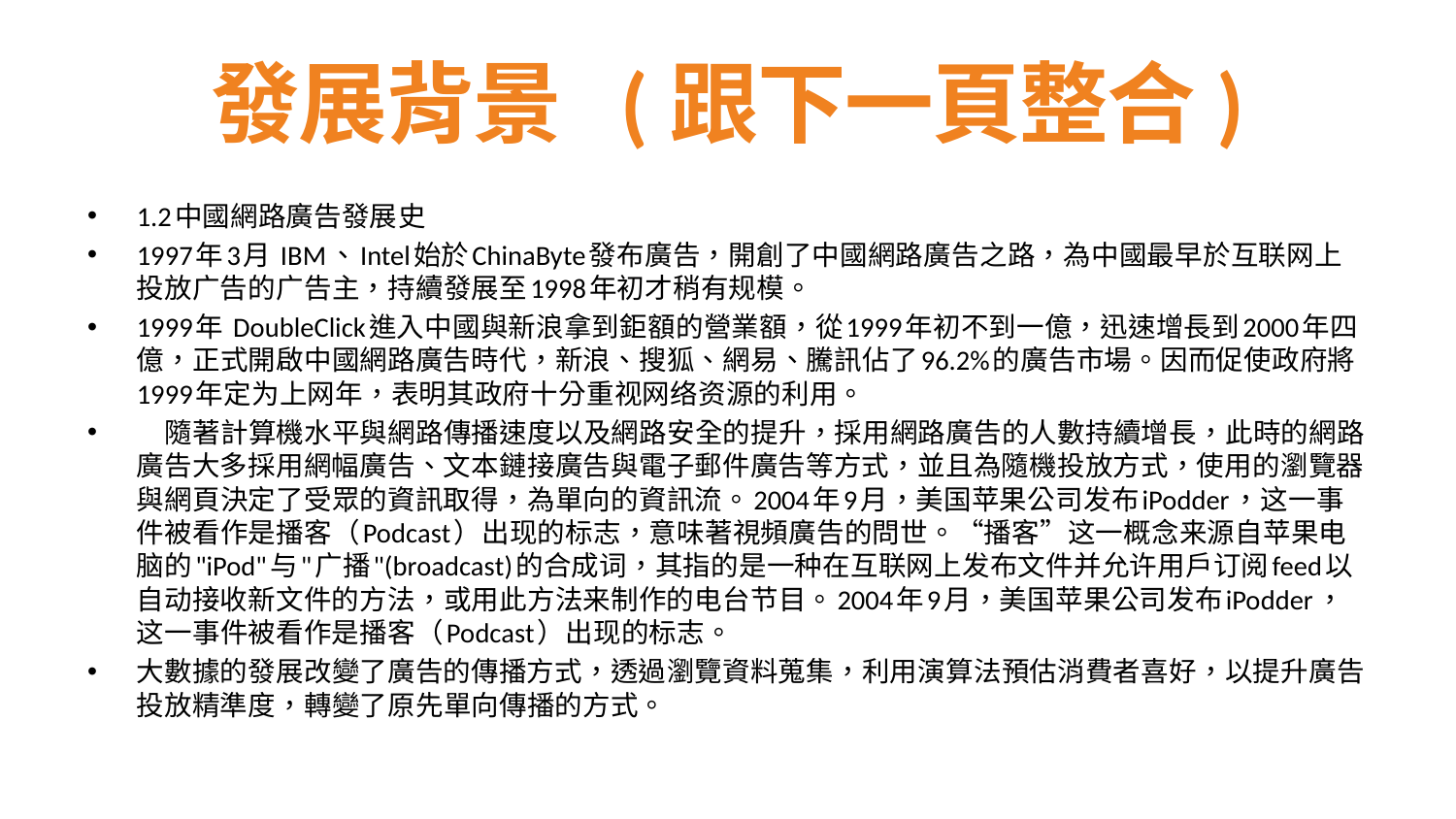

# 發展背景  (跟下一頁整合)
1.2中國網路廣告發展史
1997年3月 IBM、Intel始於ChinaByte發布廣告，開創了中國網路廣告之路，為中國最早於互联网上投放广告的广告主，持續發展至1998年初才稍有规模。
1999年 DoubleClick進入中國與新浪拿到鉅額的營業額，從1999年初不到一億，迅速增長到2000年四億，正式開啟中國網路廣告時代，新浪、搜狐、網易、騰訊佔了96.2%的廣告市場。因而促使政府將1999年定为上网年，表明其政府十分重视网络资源的利用。
    隨著計算機水平與網路傳播速度以及網路安全的提升，採用網路廣告的人數持續增長，此時的網路廣告大多採用網幅廣告、文本鏈接廣告與電子郵件廣告等方式，並且為隨機投放方式，使用的瀏覽器與網頁決定了受眾的資訊取得，為單向的資訊流。2004年9月，美国苹果公司发布iPodder，这一事件被看作是播客（Podcast）出现的标志，意味著視頻廣告的問世。“播客”这一概念来源自苹果电脑的"iPod"与"广播"(broadcast)的合成词，其指的是一种在互联网上发布文件并允许用户订阅feed以自动接收新文件的方法，或用此方法来制作的电台节目。2004年9月，美国苹果公司发布iPodder，这一事件被看作是播客（Podcast）出现的标志。
大數據的發展改變了廣告的傳播方式，透過瀏覽資料蒐集，利用演算法預估消費者喜好，以提升廣告投放精準度，轉變了原先單向傳播的方式。